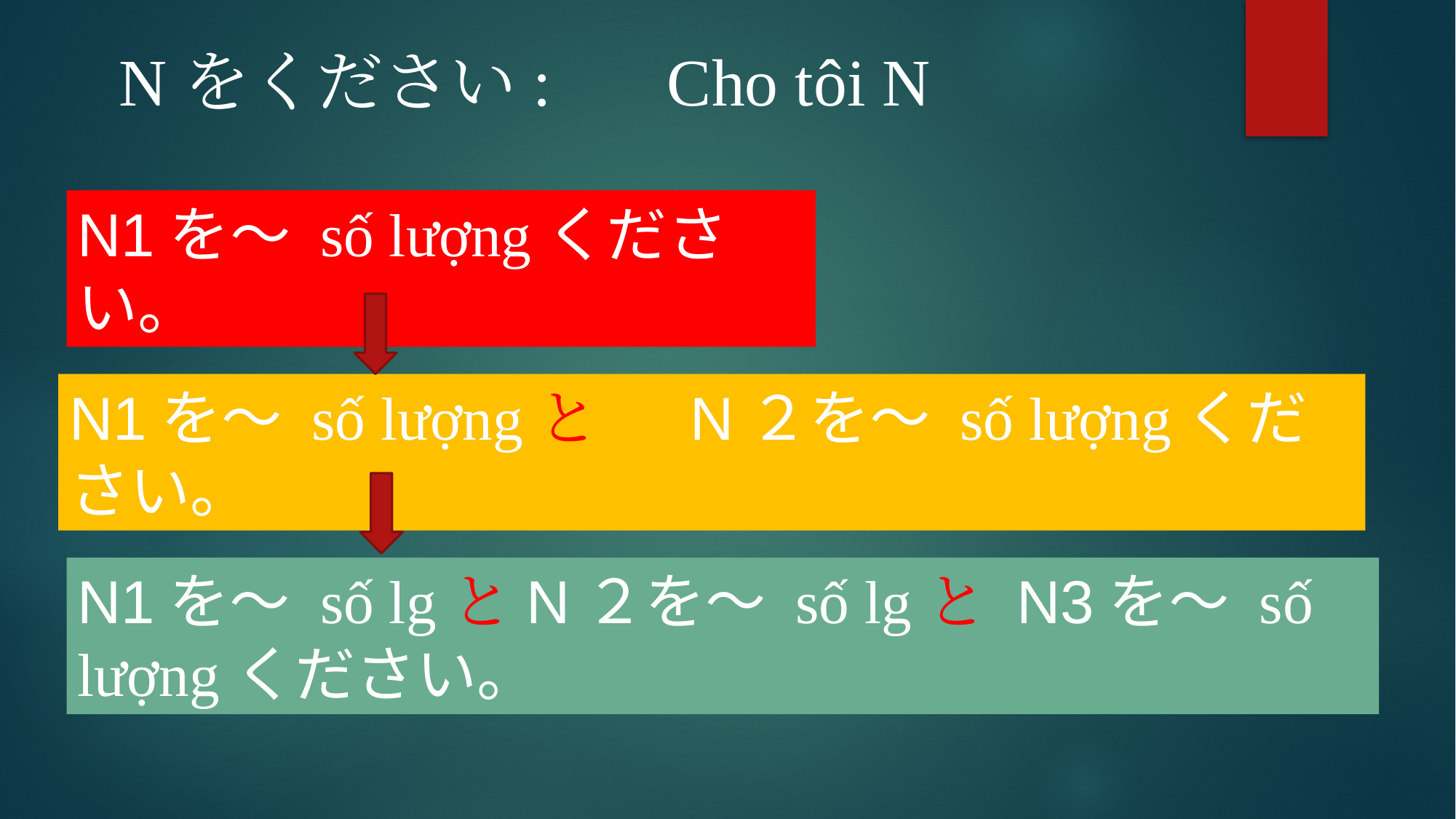

Nをください:　 Cho tôi N
N1を～ số lượngください。

N1を～ số lượngと　 N２を～ số lượngください。

N1を～ số lgとN２を～ số lgと N3を～ số lượngください。